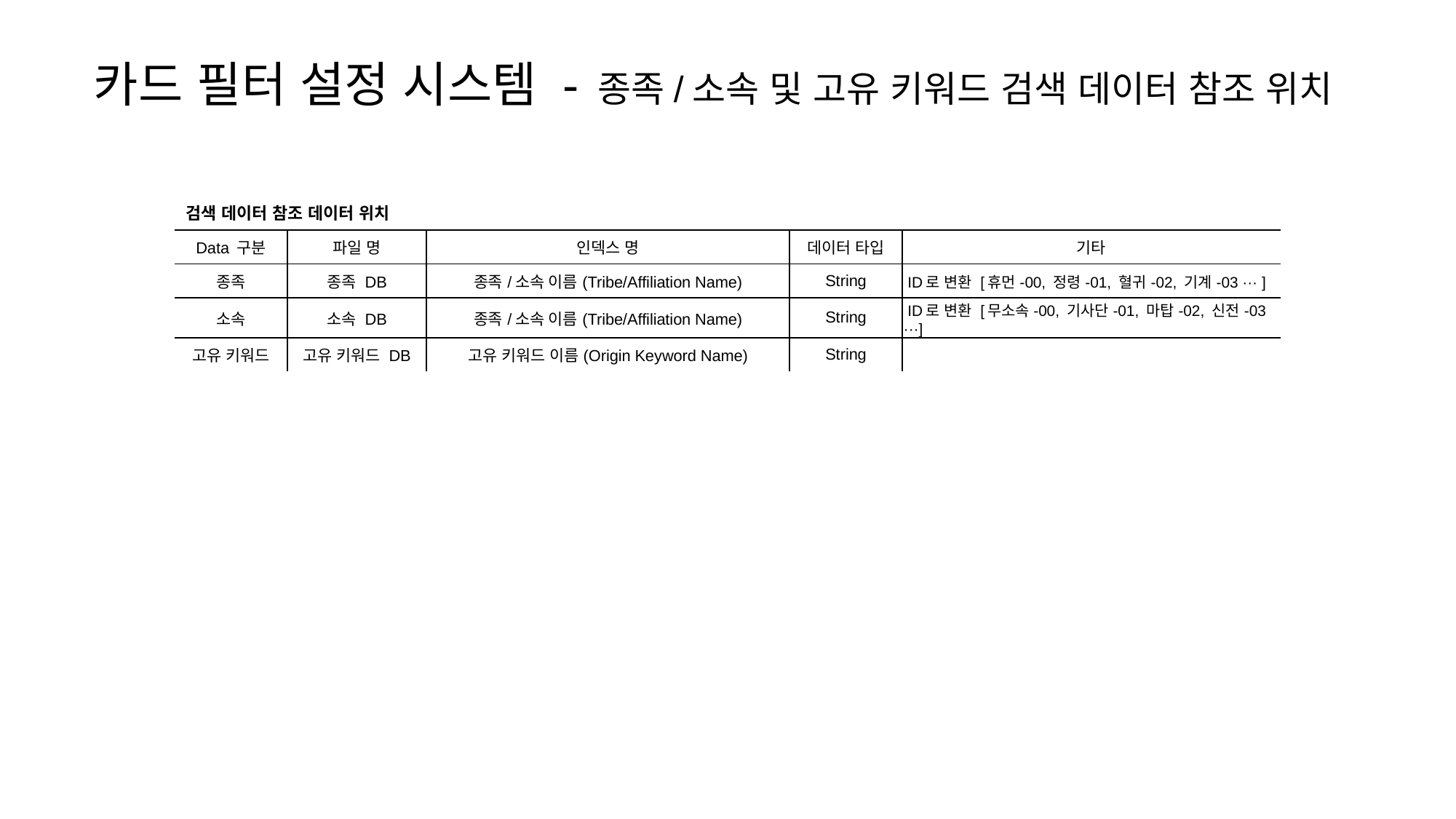

카드 필터 설정 시스템 - 종족/소속 및 고유 키워드 검색 데이터 참조 위치
| 검색 데이터 참조 데이터 위치 |  |  |  |  |
| --- | --- | --- | --- | --- |
| Data 구분 | 파일 명 | 인덱스 명 | 데이터 타입 | 기타 |
| 종족 | 종족 DB | 종족/소속 이름(Tribe/Affiliation Name) | String | ID로 변환 [휴먼-00, 정령-01, 혈귀-02, 기계-03 ··· ] |
| 소속 | 소속 DB | 종족/소속 이름(Tribe/Affiliation Name) | String | ID로 변환 [무소속-00, 기사단-01, 마탑-02, 신전-03 ···] |
| 고유 키워드 | 고유 키워드 DB | 고유 키워드 이름(Origin Keyword Name) | String |  |